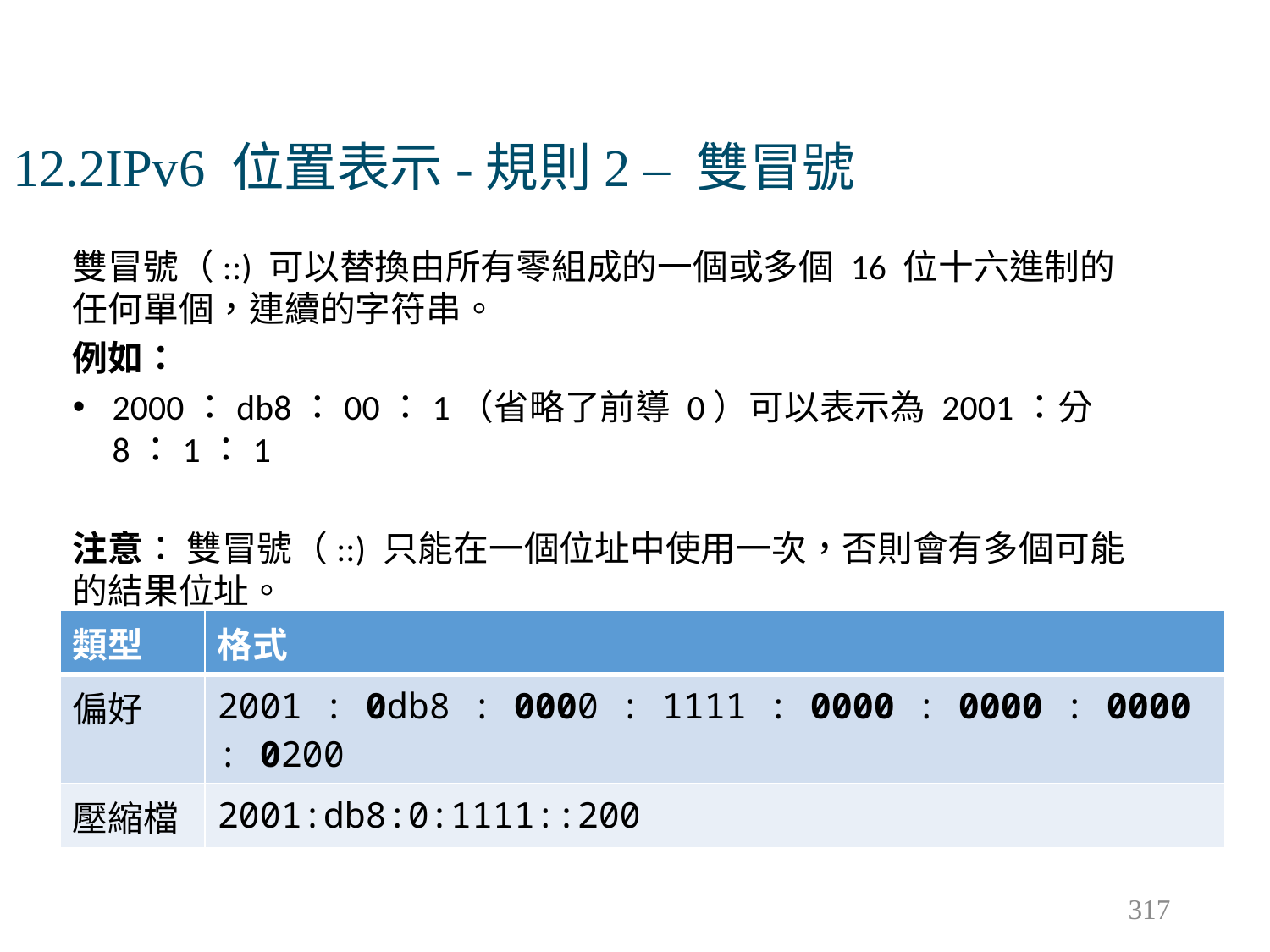

# 12.2IPv6 位置表示-規則2 – 雙冒號
雙冒號（::) 可以替換由所有零組成的一個或多個 16 位十六進制的任何單個，連續的字符串。
例如：
2000：db8：00：1（省略了前導 0）可以表示為 2001：分 8：1：1

注意： 雙冒號（::) 只能在一個位址中使用一次，否則會有多個可能的結果位址。

| 類型 | 格式 |
| --- | --- |
| 偏好 | 2001 : 0db8 : 0000 : 1111 : 0000 : 0000 : 0000 : 0200 |
| 壓縮檔 | 2001:db8:0:1111::200 |
317